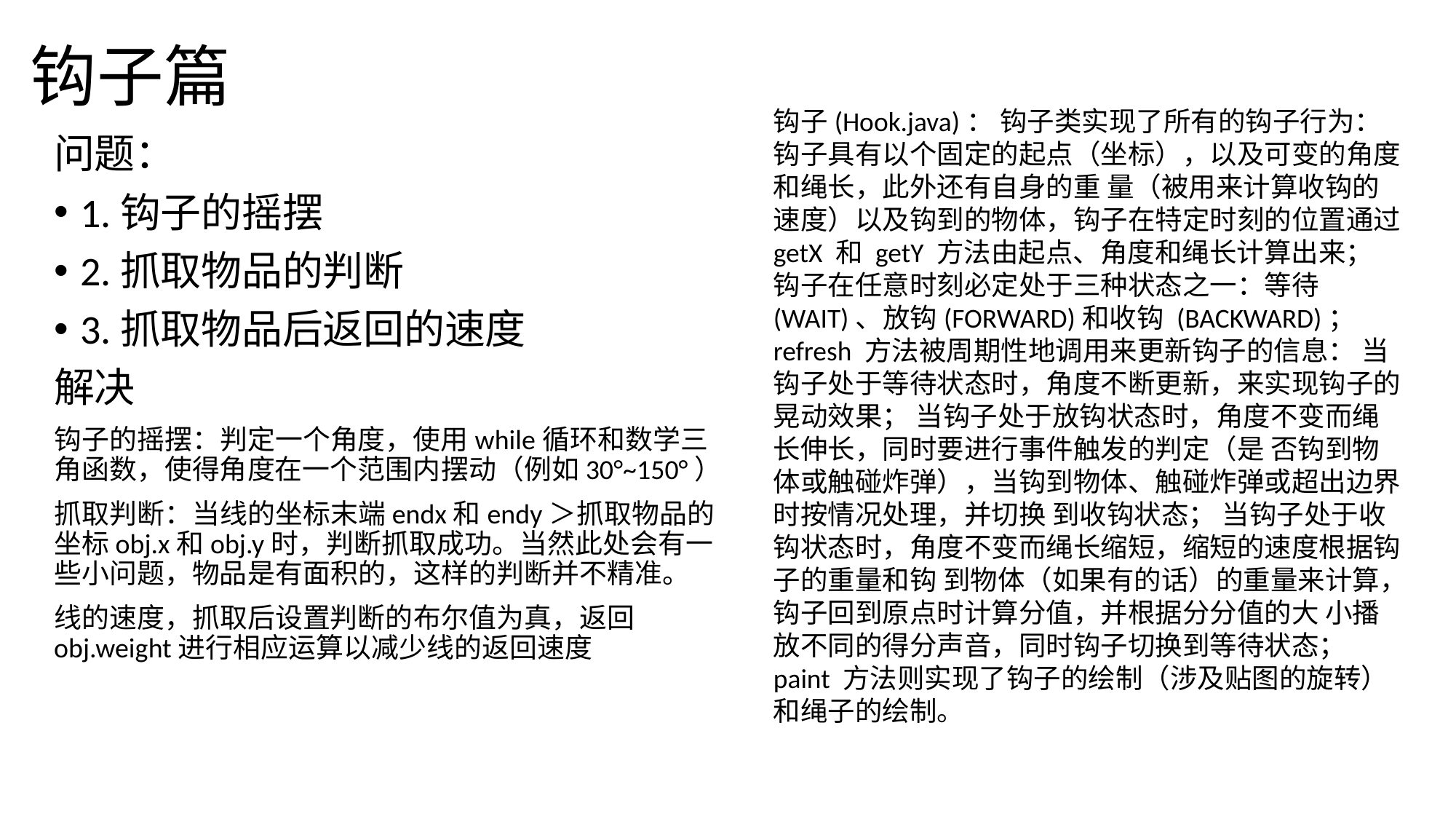

# 钩子篇
钩子(Hook.java)： 钩子类实现了所有的钩子行为： 钩子具有以个固定的起点（坐标），以及可变的角度和绳长，此外还有自身的重 量（被用来计算收钩的速度）以及钩到的物体，钩子在特定时刻的位置通过 getX 和 getY 方法由起点、角度和绳长计算出来； 钩子在任意时刻必定处于三种状态之一：等待(WAIT)、放钩(FORWARD)和收钩 (BACKWARD)； refresh 方法被周期性地调用来更新钩子的信息： 当钩子处于等待状态时，角度不断更新，来实现钩子的晃动效果； 当钩子处于放钩状态时，角度不变而绳长伸长，同时要进行事件触发的判定（是 否钩到物体或触碰炸弹），当钩到物体、触碰炸弹或超出边界时按情况处理，并切换 到收钩状态； 当钩子处于收钩状态时，角度不变而绳长缩短，缩短的速度根据钩子的重量和钩 到物体（如果有的话）的重量来计算，钩子回到原点时计算分值，并根据分分值的大 小播放不同的得分声音，同时钩子切换到等待状态； paint 方法则实现了钩子的绘制（涉及贴图的旋转）和绳子的绘制。
问题：
1.钩子的摇摆
2.抓取物品的判断
3.抓取物品后返回的速度
解决
钩子的摇摆：判定一个角度，使用while循环和数学三角函数，使得角度在一个范围内摆动（例如30°~150°）
抓取判断：当线的坐标末端endx和endy＞抓取物品的坐标obj.x和obj.y时，判断抓取成功。当然此处会有一些小问题，物品是有面积的，这样的判断并不精准。
线的速度，抓取后设置判断的布尔值为真，返回obj.weight进行相应运算以减少线的返回速度